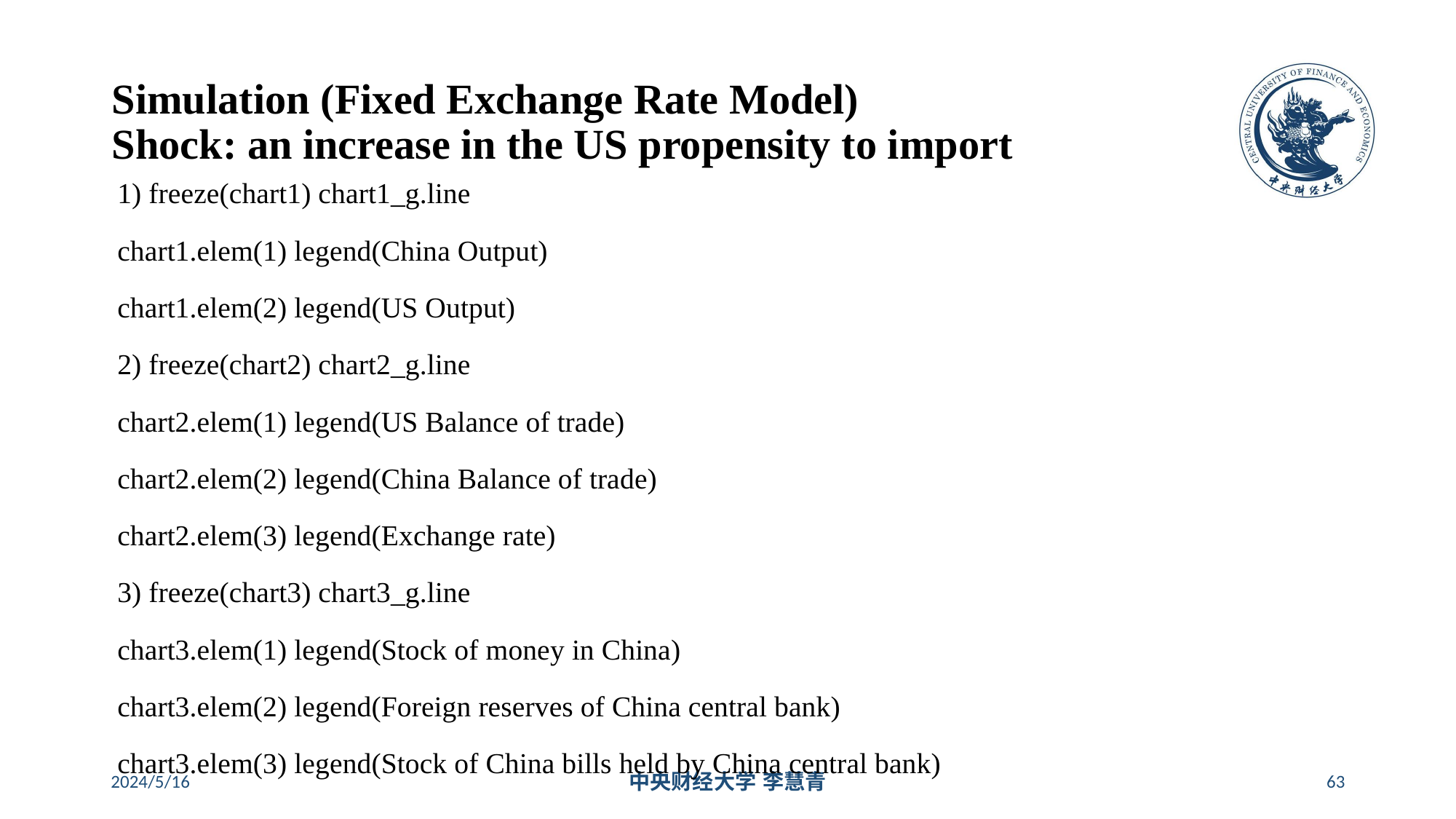

# Simulation (Fixed Exchange Rate Model) Shock: an increase in the US propensity to import
1) freeze(chart1) chart1_g.line
chart1.elem(1) legend(China Output)
chart1.elem(2) legend(US Output)
2) freeze(chart2) chart2_g.line
chart2.elem(1) legend(US Balance of trade)
chart2.elem(2) legend(China Balance of trade)
chart2.elem(3) legend(Exchange rate)
3) freeze(chart3) chart3_g.line
chart3.elem(1) legend(Stock of money in China)
chart3.elem(2) legend(Foreign reserves of China central bank)
chart3.elem(3) legend(Stock of China bills held by China central bank)

2024/5/16
中央财经大学 李慧青
63